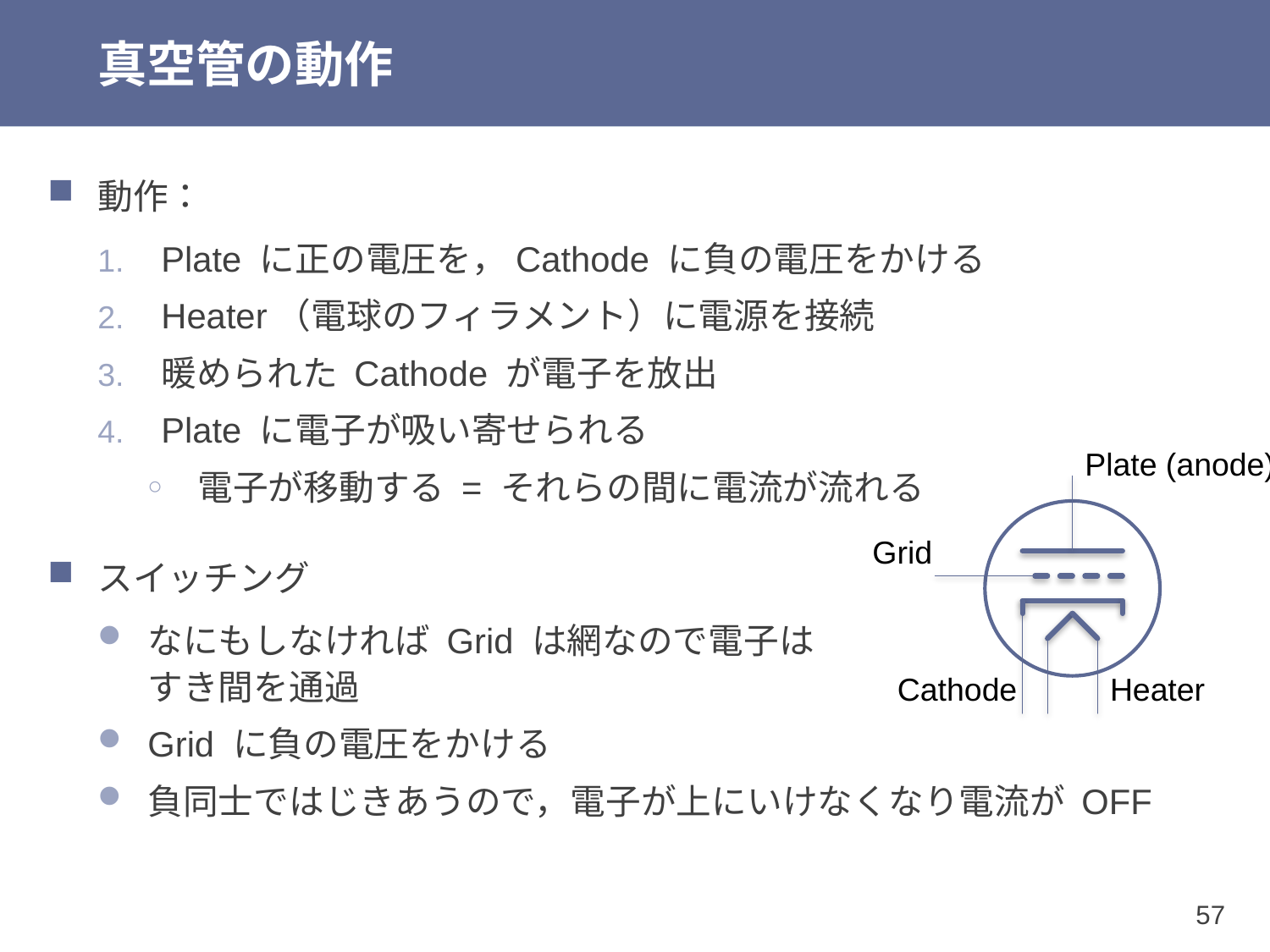

# 真空管の動作
動作：
Plate に正の電圧を，Cathode に負の電圧をかける
Heater（電球のフィラメント）に電源を接続
暖められた Cathode が電子を放出
Plate に電子が吸い寄せられる
電子が移動する = それらの間に電流が流れる
スイッチング
なにもしなければ Grid は網なので電子は
すき間を通過
Grid に負の電圧をかける
負同士ではじきあうので，電子が上にいけなくなり電流が OFF
Plate (anode)

Grid
Cathode
Heater